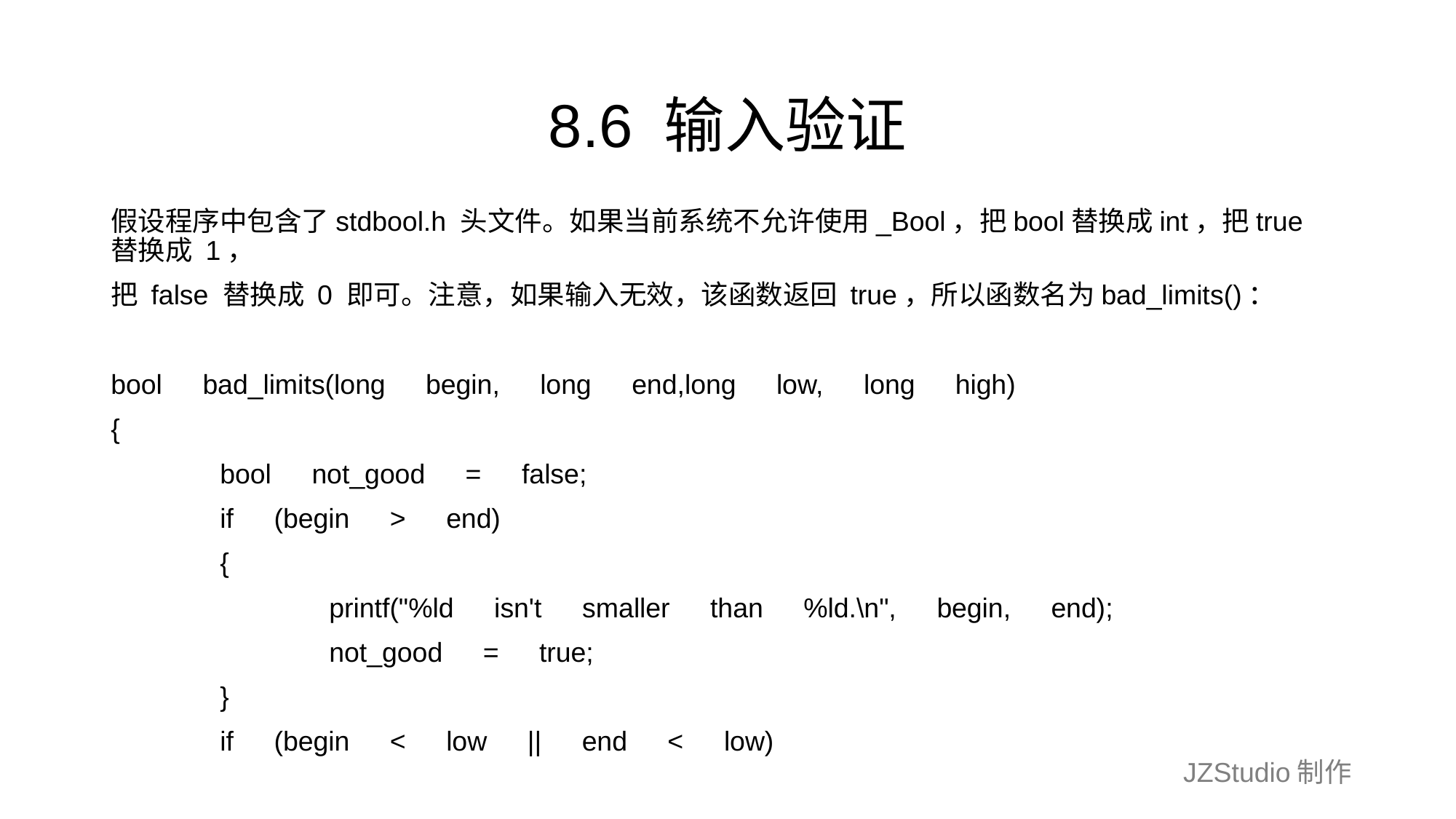

# 8.6 输入验证
假设程序中包含了stdbool.h 头文件。如果当前系统不允许使用_Bool，把bool替换成int，把true 替换成 1，
把 false 替换成 0 即可。注意，如果输入无效，该函数返回 true，所以函数名为bad_limits()：

bool　bad_limits(long　begin,　long　end,long　low,　long　high)
{
	bool　not_good　=　false;
	if　(begin　>　end)
	{
		printf("%ld　isn't　smaller　than　%ld.\n",　begin,　end);
		not_good　=　true;
	}
	if　(begin　<　low　||　end　<　low)